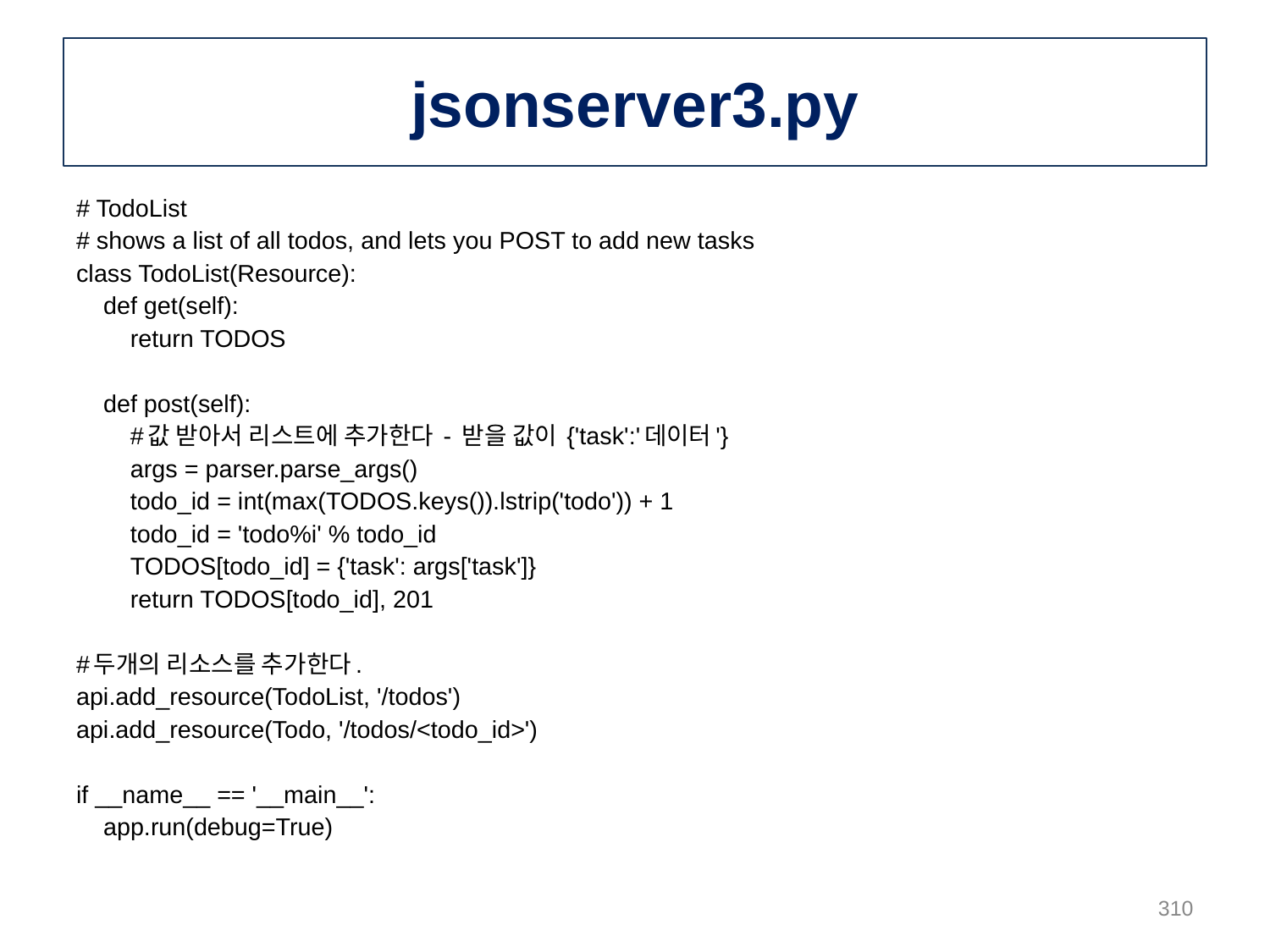

# jsonserver3.py
# TodoList
# shows a list of all todos, and lets you POST to add new tasks
class TodoList(Resource):
    def get(self):
        return TODOS

    def post(self):
        #값 받아서 리스트에 추가한다 - 받을 값이 {'task':'데이터'}
        args = parser.parse_args()
        todo_id = int(max(TODOS.keys()).lstrip('todo')) + 1
        todo_id = 'todo%i' % todo_id
        TODOS[todo_id] = {'task': args['task']}
        return TODOS[todo_id], 201

#두개의 리소스를 추가한다.
api.add_resource(TodoList, '/todos')
api.add_resource(Todo, '/todos/<todo_id>')

if __name__ == '__main__':
    app.run(debug=True)
310